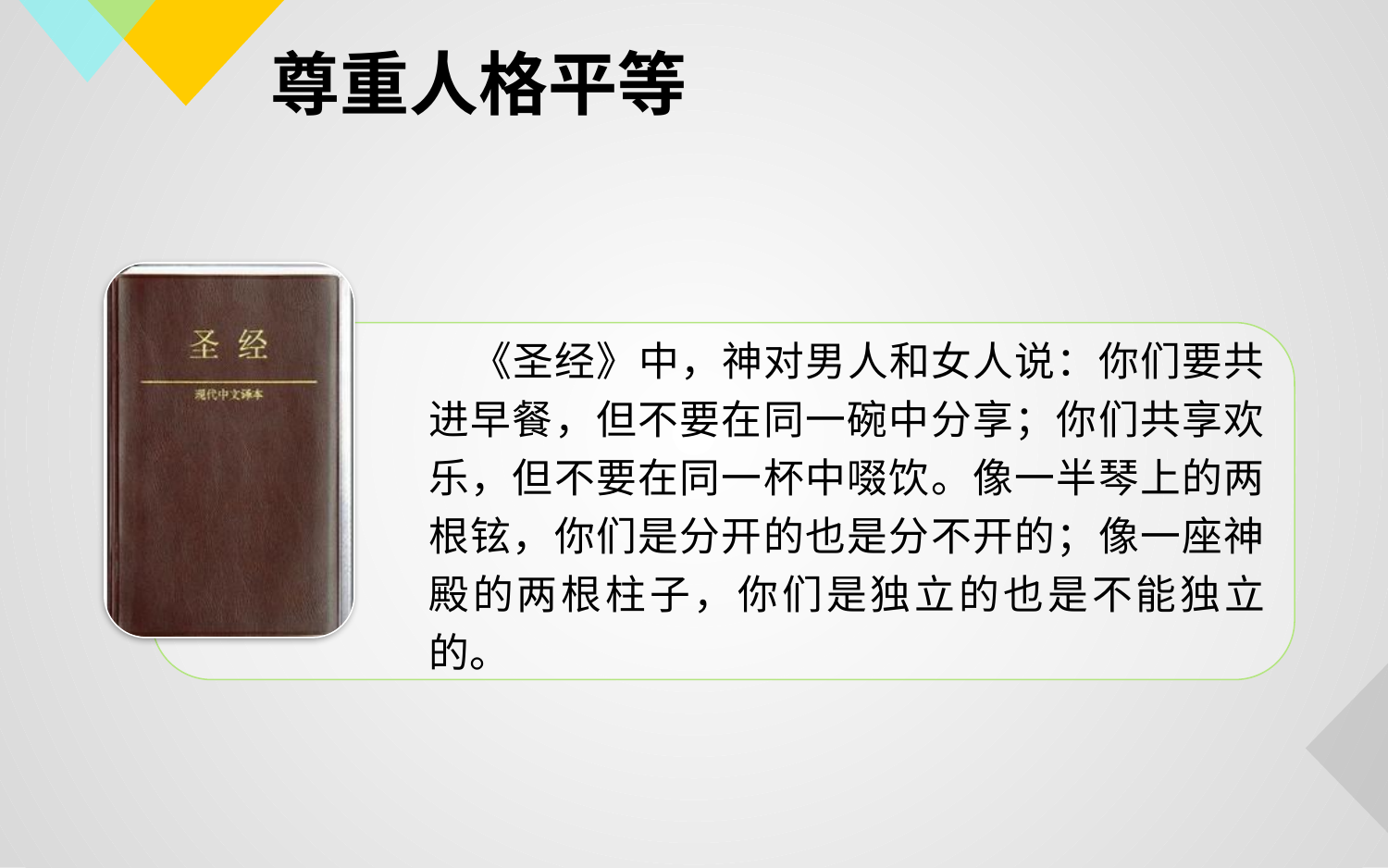

# 尊重人格平等
   《圣经》中，神对男人和女人说：你们要共进早餐，但不要在同一碗中分享；你们共享欢乐，但不要在同一杯中啜饮。像一半琴上的两根铉，你们是分开的也是分不开的；像一座神殿的两根柱子，你们是独立的也是不能独立的。